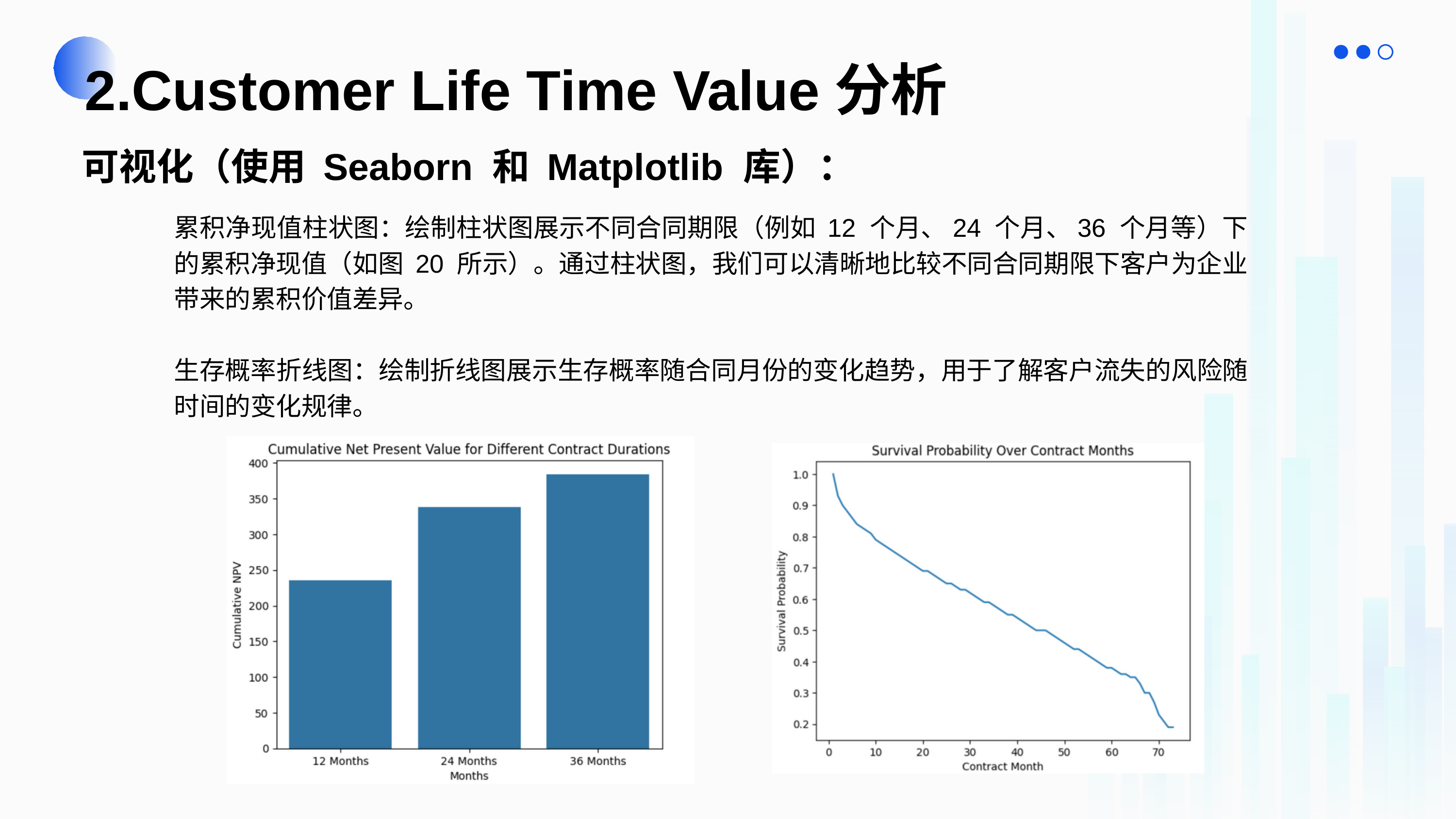

2.Customer Life Time Value分析

可视化（使用 Seaborn 和 Matplotlib 库）：

累积净现值柱状图：绘制柱状图展示不同合同期限（例如 12 个月、24 个月、36 个月等）下的累积净现值（如图 20 所示）。通过柱状图，我们可以清晰地比较不同合同期限下客户为企业带来的累积价值差异。

生存概率折线图：绘制折线图展示生存概率随合同月份的变化趋势，用于了解客户流失的风险随时间的变化规律。